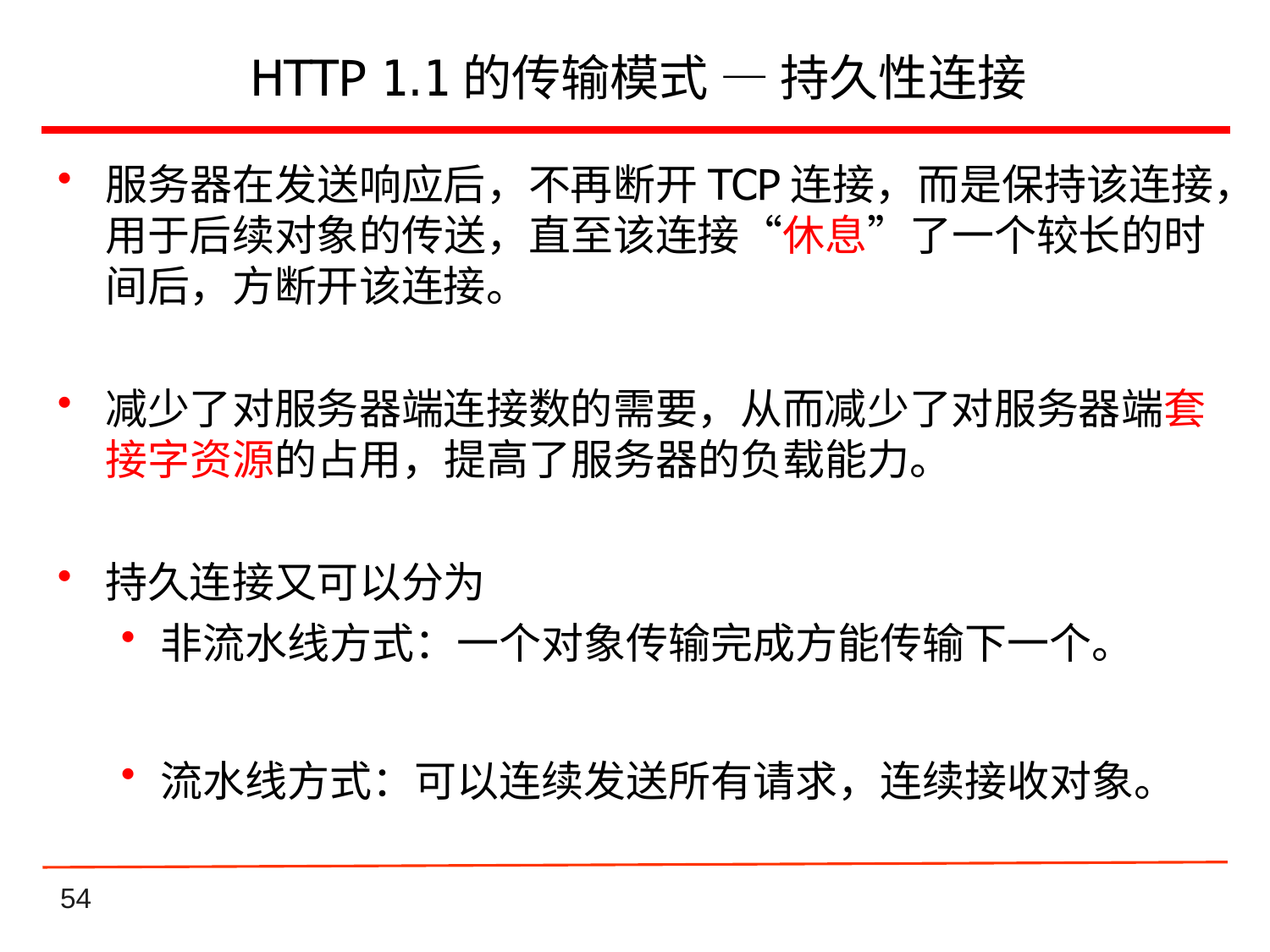

# HTTP 1.1的传输模式 — 持久性连接
服务器在发送响应后，不再断开TCP连接，而是保持该连接，用于后续对象的传送，直至该连接“休息”了一个较长的时间后，方断开该连接。

减少了对服务器端连接数的需要，从而减少了对服务器端套接字资源的占用，提高了服务器的负载能力。

持久连接又可以分为
非流水线方式：一个对象传输完成方能传输下一个。

流水线方式：可以连续发送所有请求，连续接收对象。